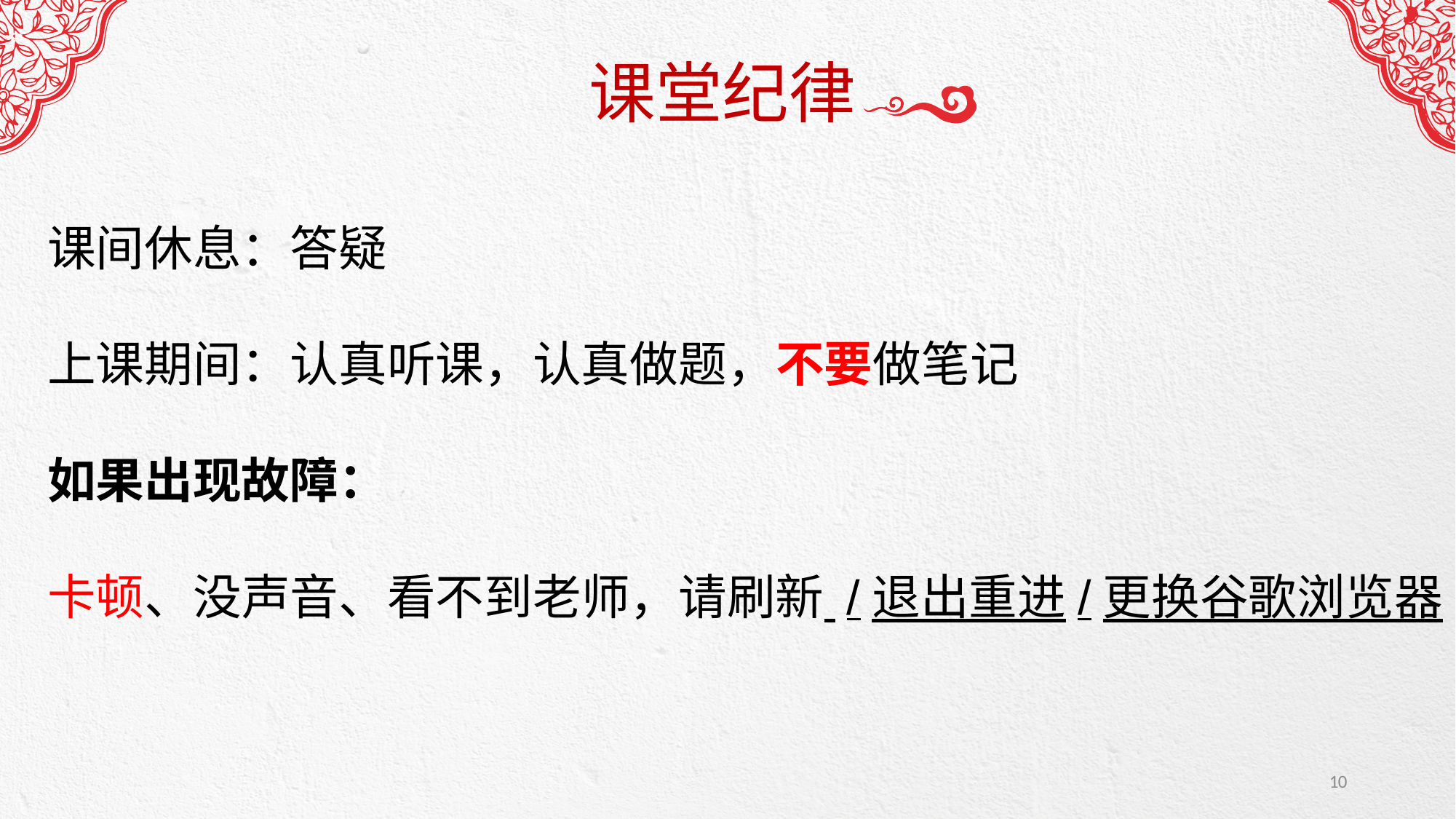

课堂纪律

课间休息：答疑
上课期间：认真听课，认真做题，不要做笔记
如果出现故障：
卡顿、没声音、看不到老师，请刷新 /退出重进/更换谷歌浏览器

10